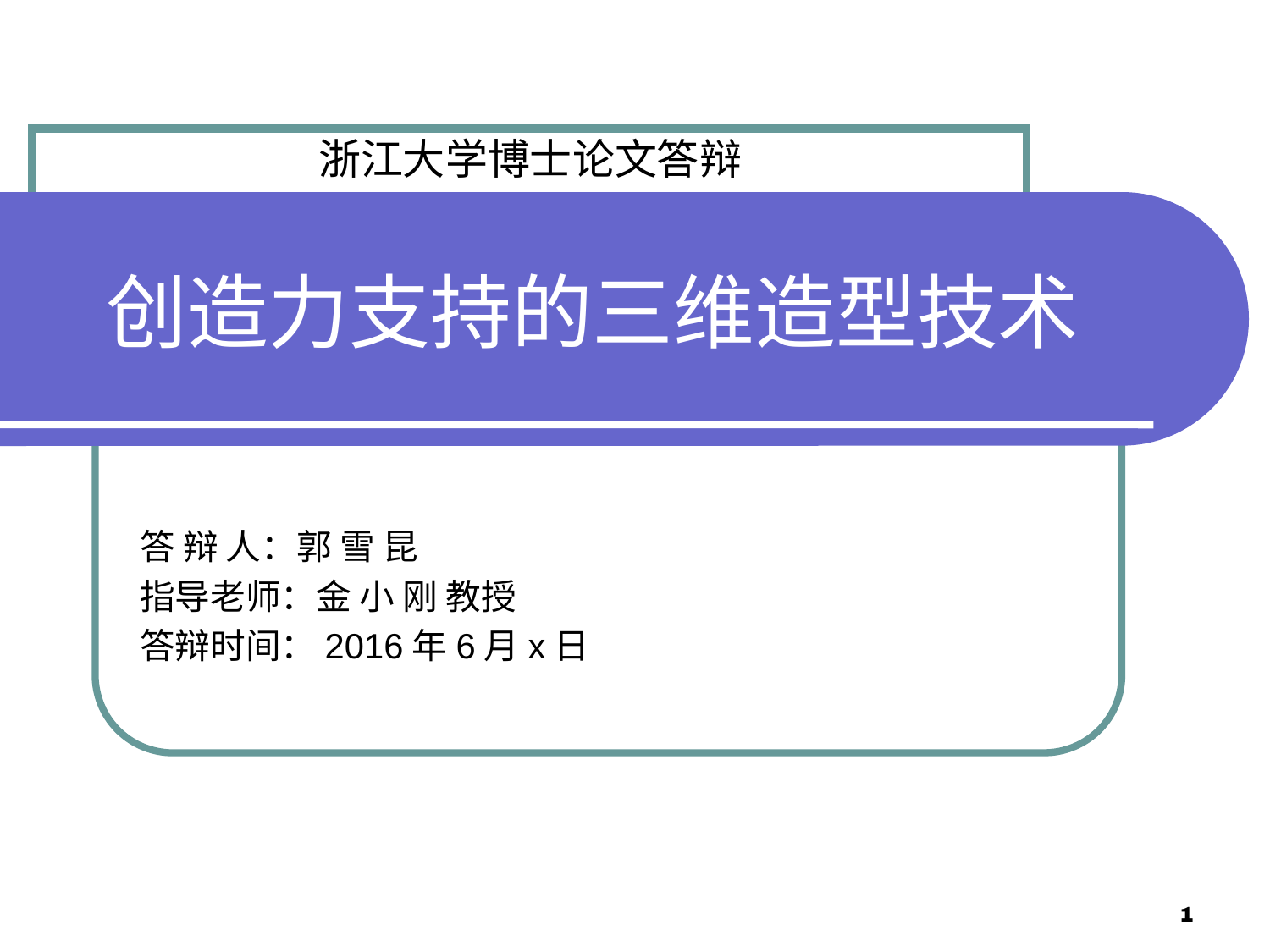

浙江大学博士论文答辩
# 创造力支持的三维造型技术
答 辩 人：郭 雪 昆
指导老师：金 小 刚 教授
答辩时间：2016年6月x日
1